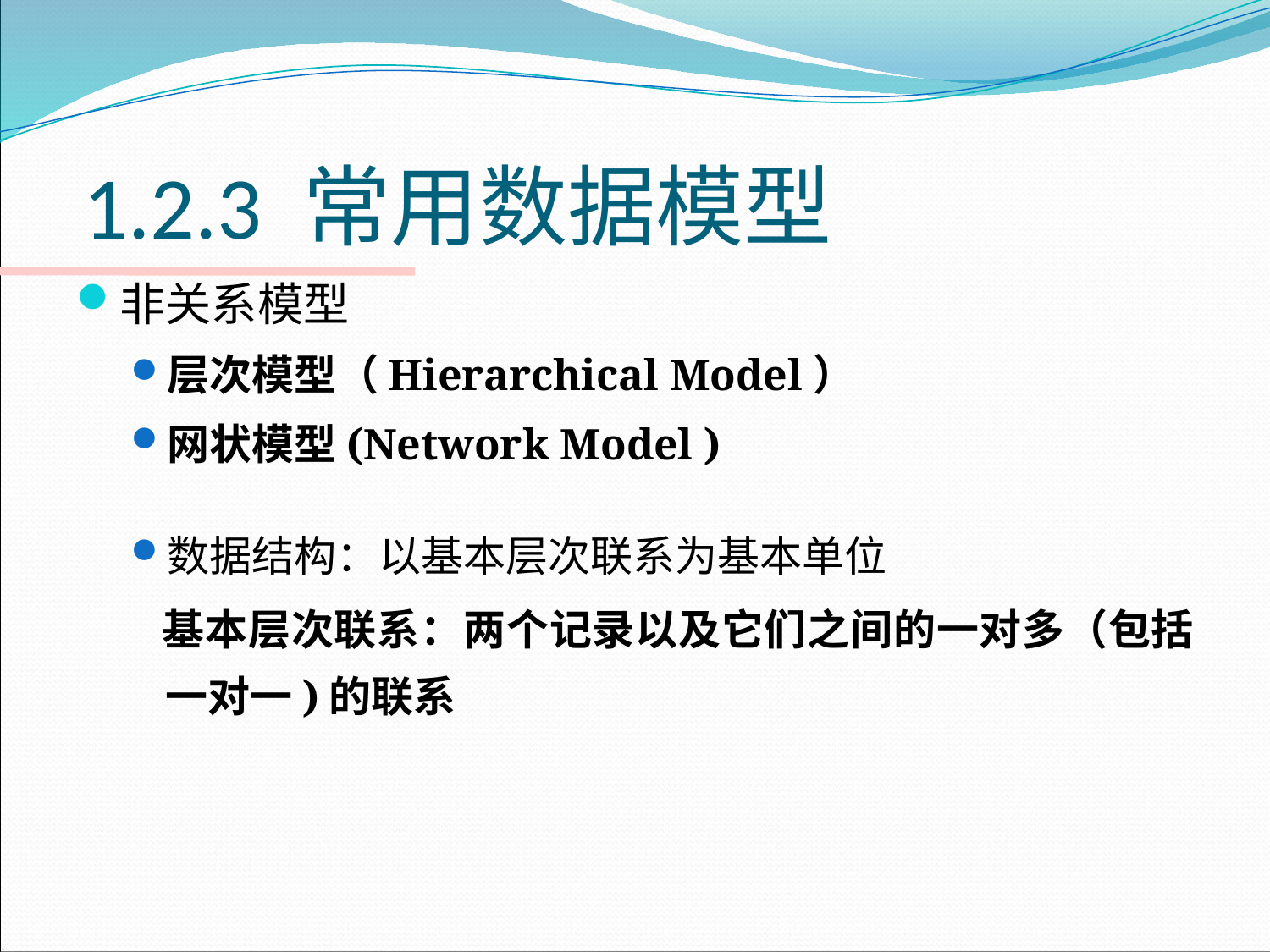

# 1.2.3 常用数据模型
非关系模型
层次模型（Hierarchical Model）
网状模型(Network Model )

数据结构：以基本层次联系为基本单位
  基本层次联系：两个记录以及它们之间的一对多（包括一对一)的联系

51